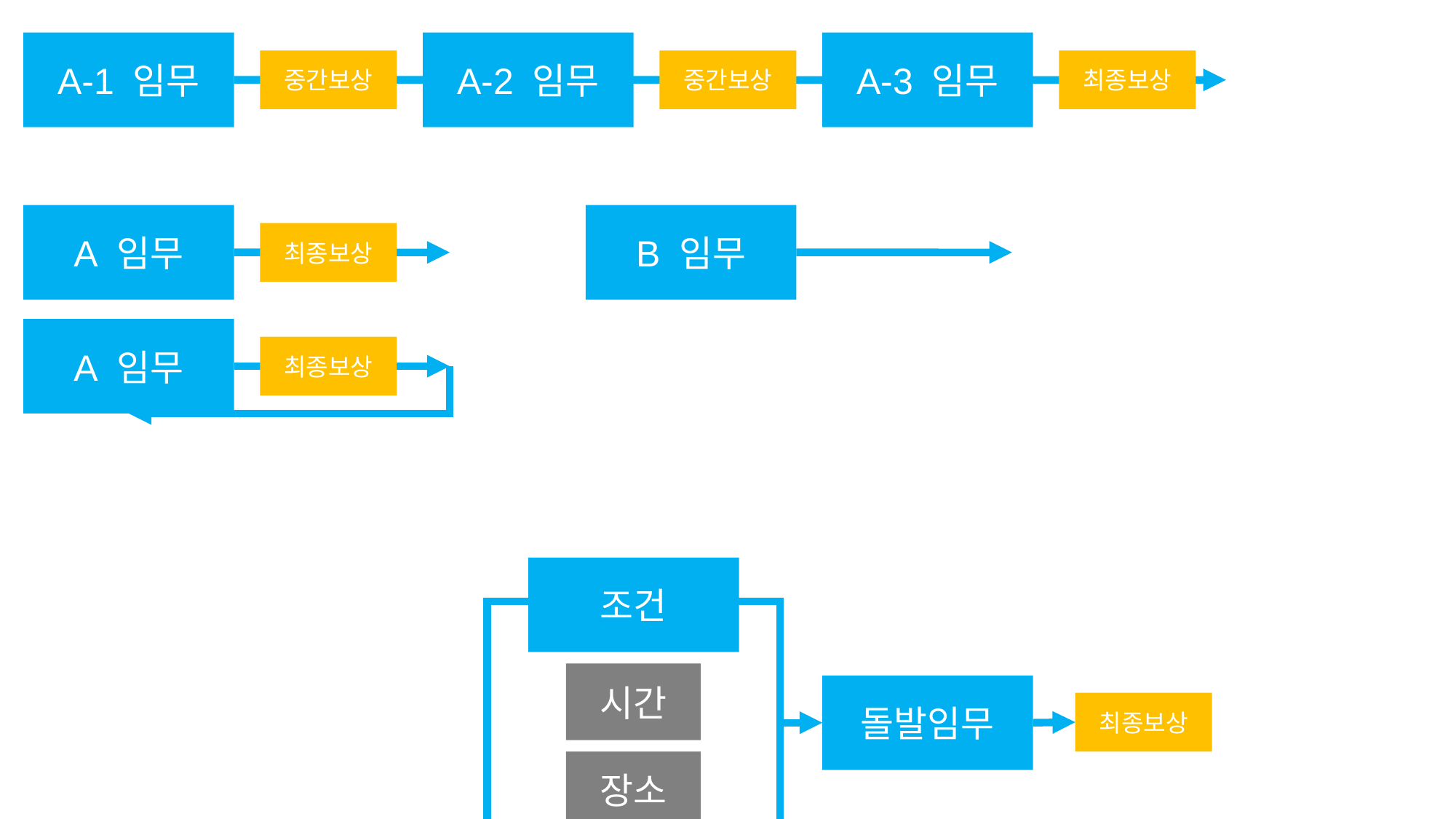

A-1 임무
A-2 임무
A-3 임무
중간보상
중간보상
최종보상
A 임무
B 임무
최종보상
A 임무
최종보상
조건

시간
돌발임무
최종보상
장소